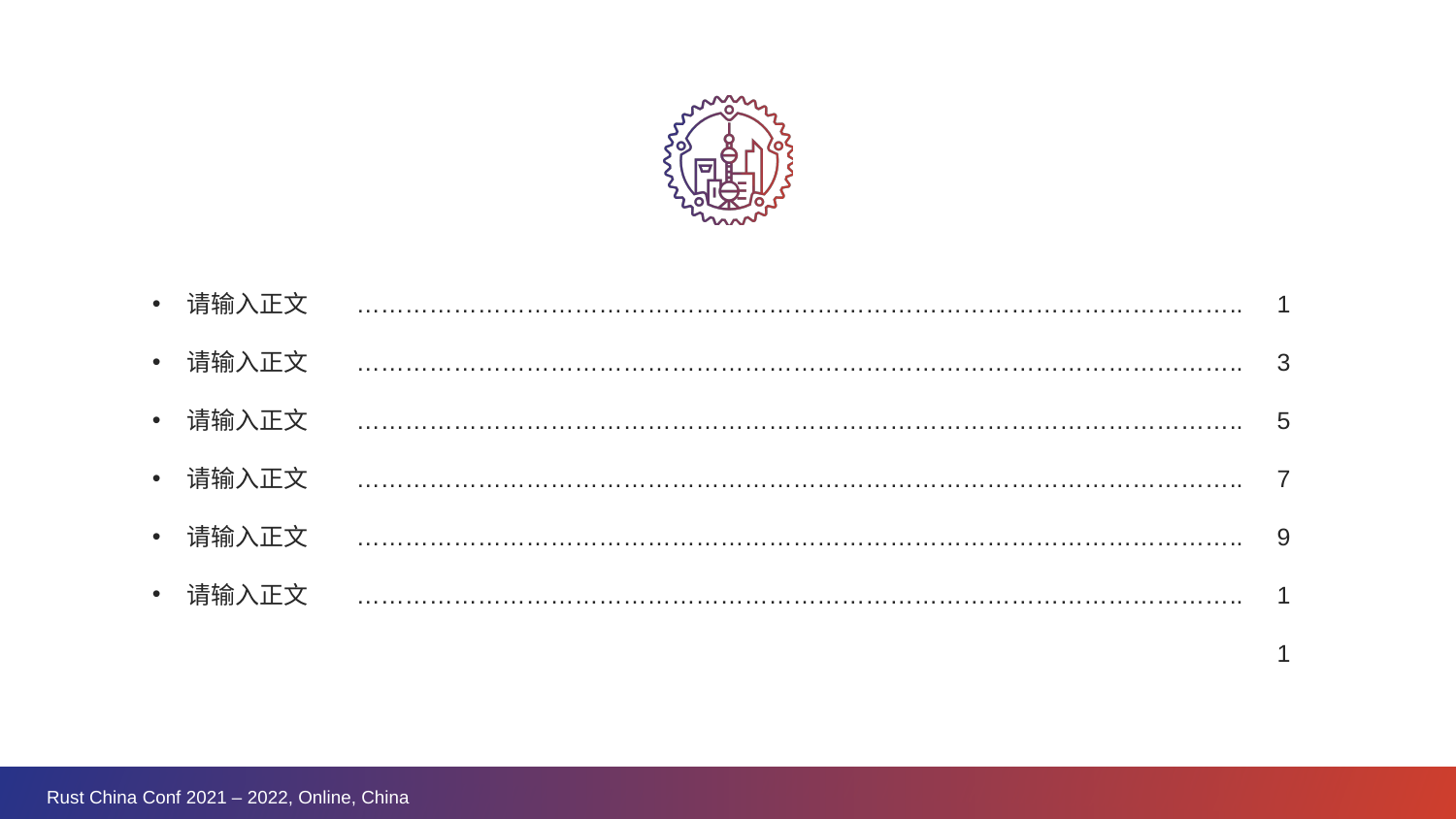

请输入正文
请输入正文
请输入正文
请输入正文
请输入正文
请输入正文
………………………………………………………………………………………………..
………………………………………………………………………………………………..
………………………………………………………………………………………………..
………………………………………………………………………………………………..
………………………………………………………………………………………………..
………………………………………………………………………………………………..
1
3
5
7
9
11